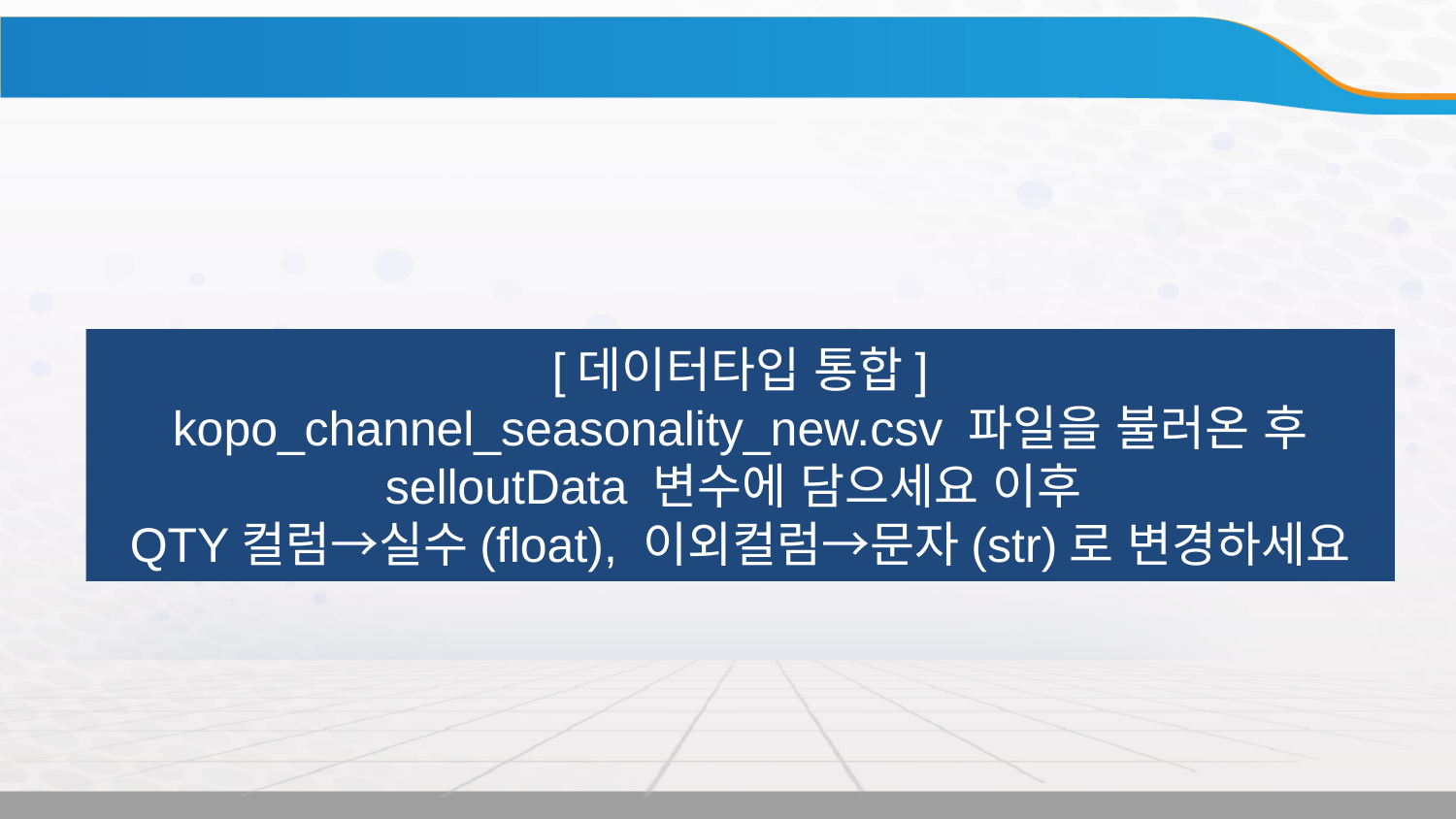

프로젝트 실습
[데이터타입 통합]
kopo_channel_seasonality_new.csv 파일을 불러온 후
selloutData 변수에 담으세요 이후
QTY컬럼→실수(float), 이외컬럼→문자(str)로 변경하세요